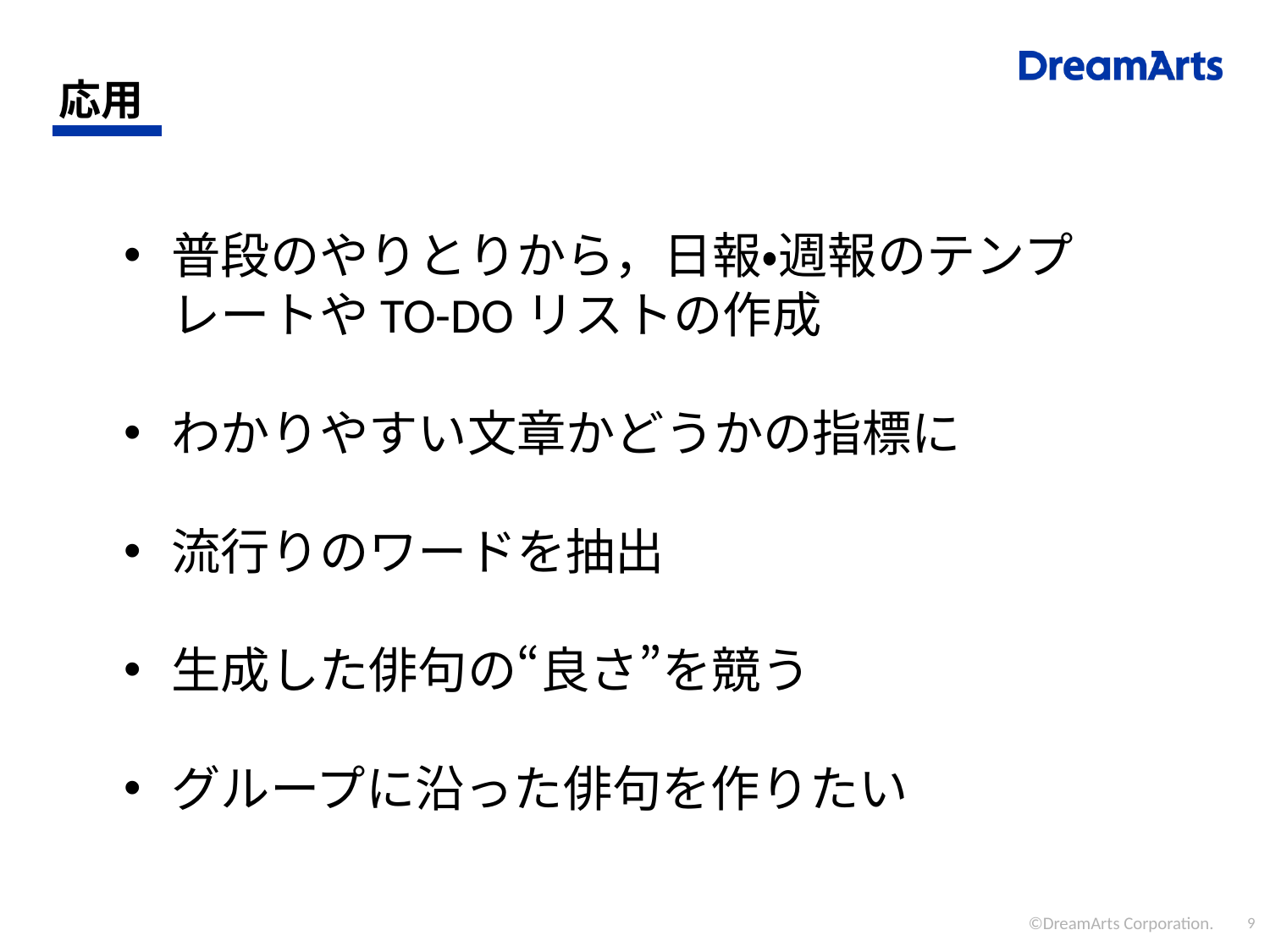

# 応用
普段のやりとりから，日報・週報のテンプレートやTO-DOリストの作成

わかりやすい文章かどうかの指標に

流行りのワードを抽出

生成した俳句の“良さ”を競う

グループに沿った俳句を作りたい

©DreamArts Corporation.
9